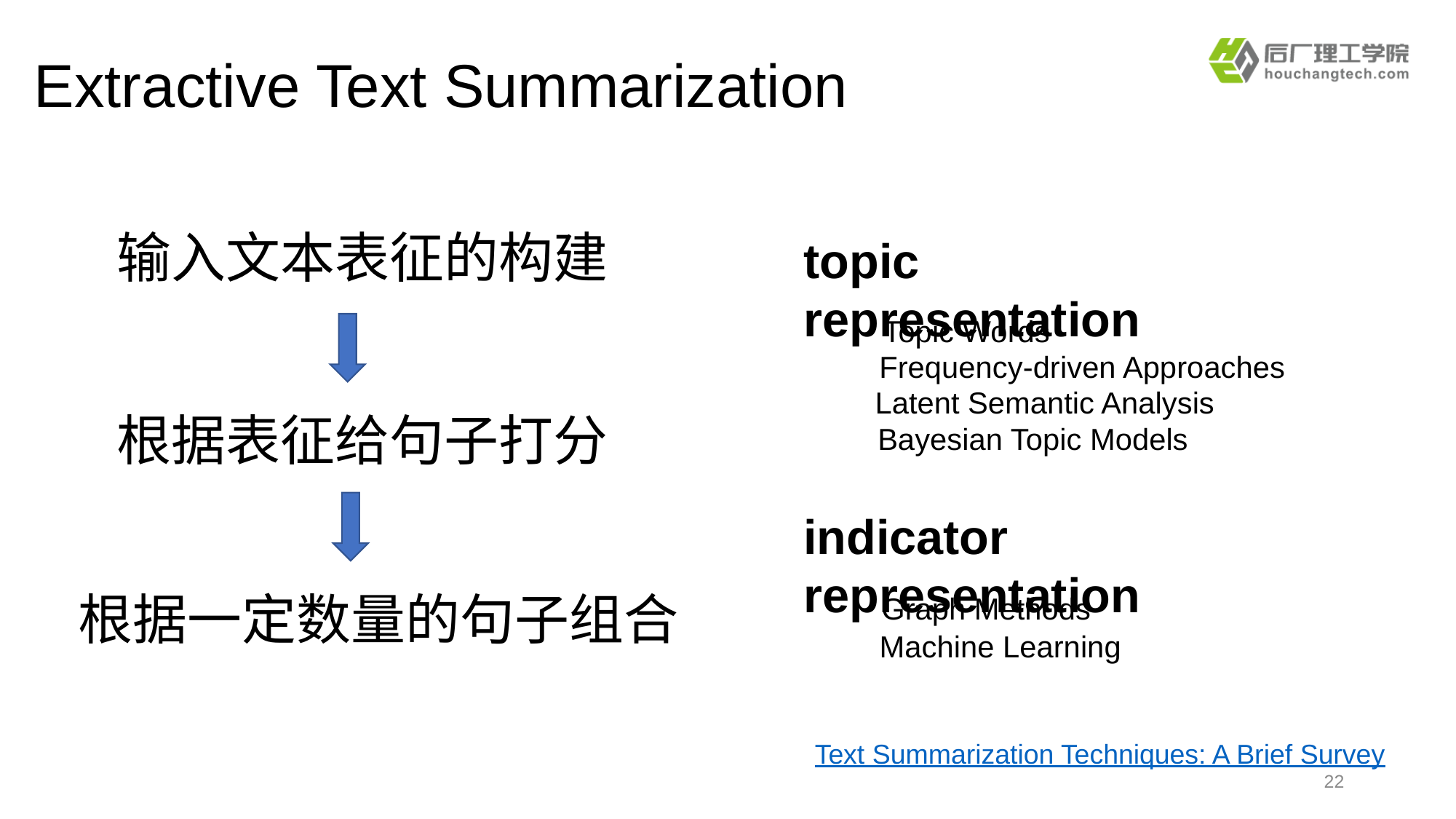

Extractive Text Summarization
输入文本表征的构建
topic representation
Topic Words

Frequency-driven Approaches
Latent Semantic Analysis
根据表征给句子打分
Bayesian Topic Models

indicator representation
根据一定数量的句子组合
Graph Methods
Machine Learning
Text Summarization Techniques: A Brief Survey
22